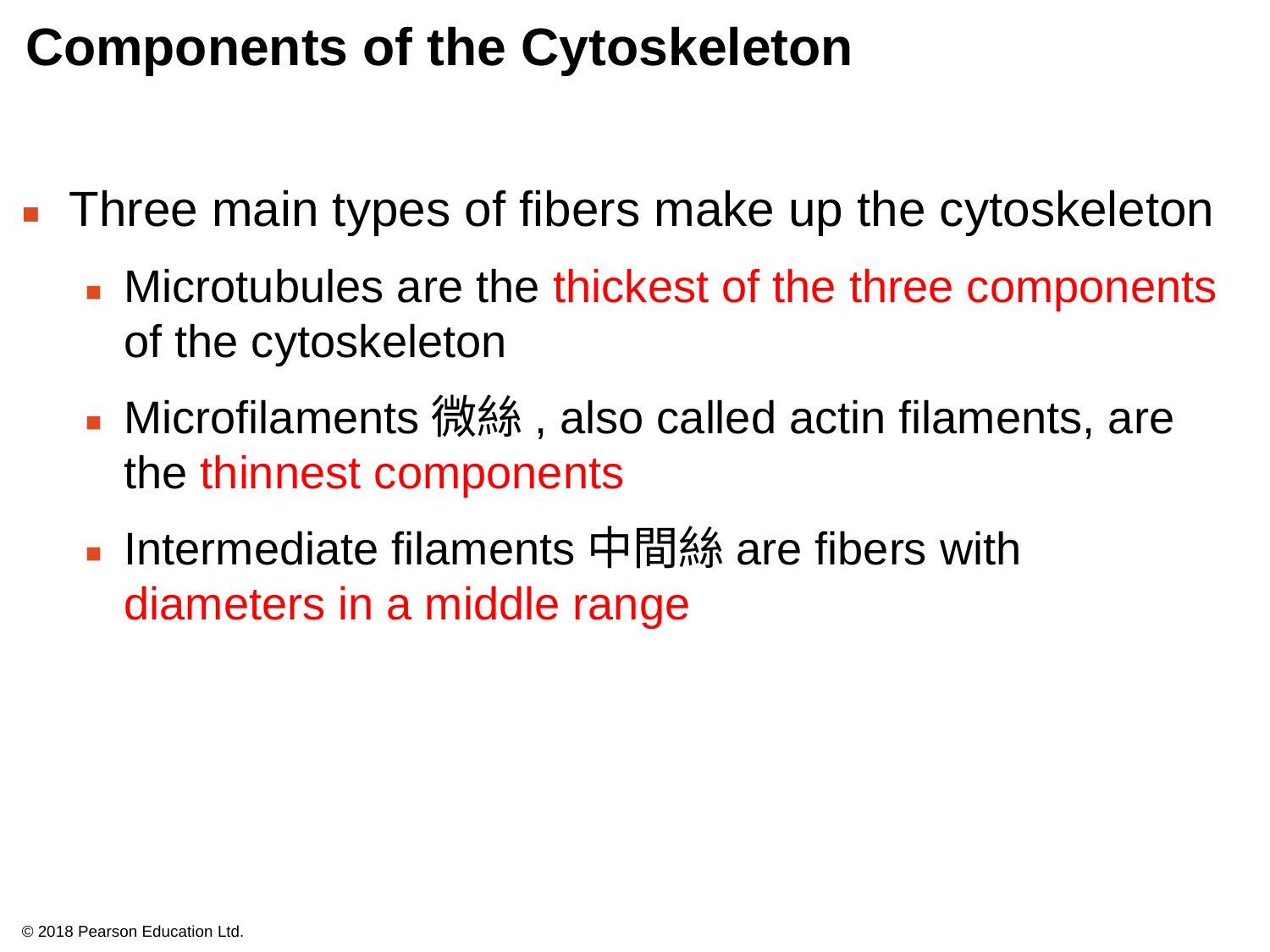

# Components of the Cytoskeleton
Three main types of fibers make up the cytoskeleton
Microtubules are the thickest of the three components of the cytoskeleton
Microfilaments微絲, also called actin filaments, are the thinnest components
Intermediate filaments中間絲are fibers with diameters in a middle range
© 2018 Pearson Education Ltd.